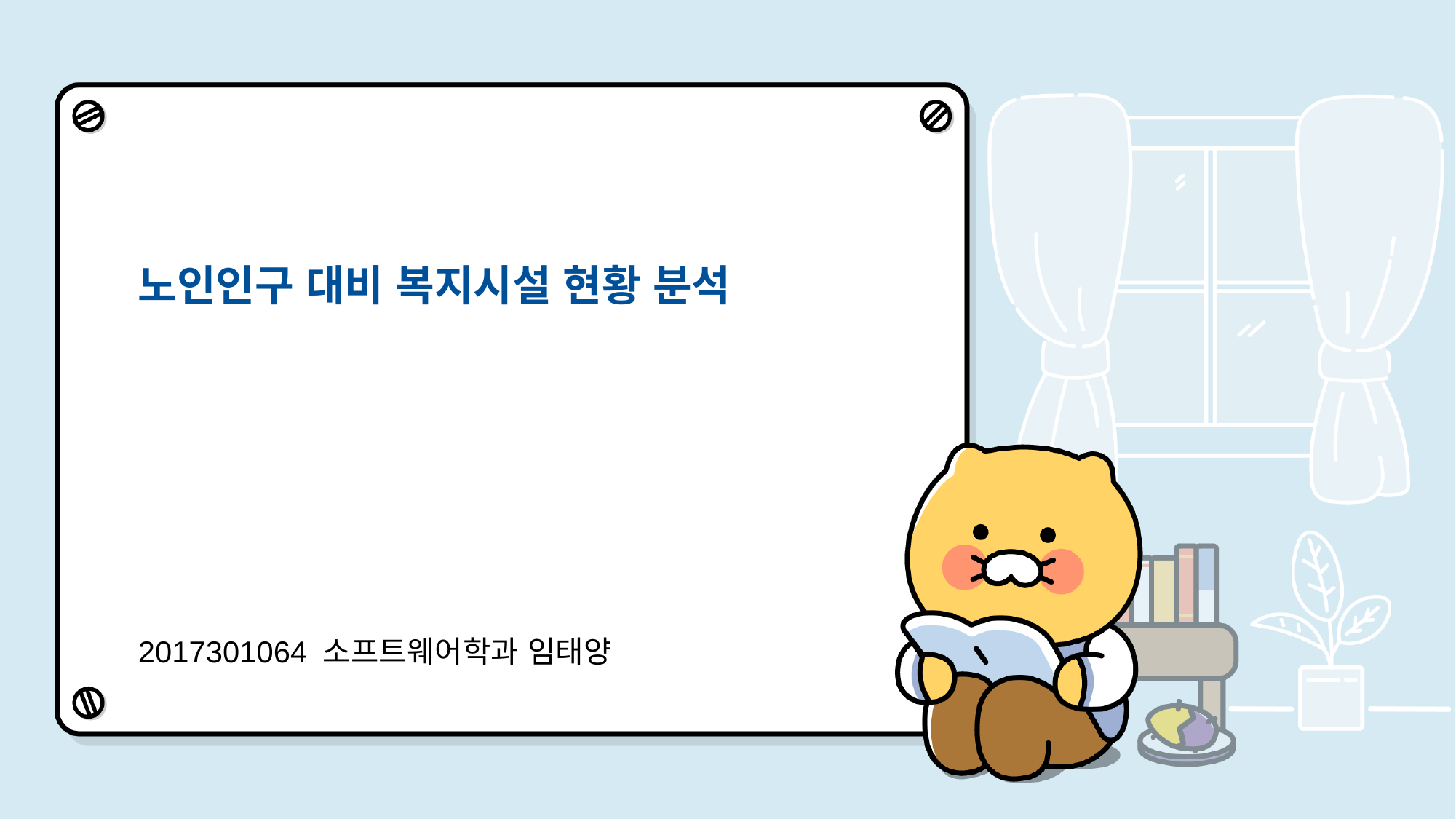

# 노인인구 대비 복지시설 현황 분석
2017301064 소프트웨어학과 임태양